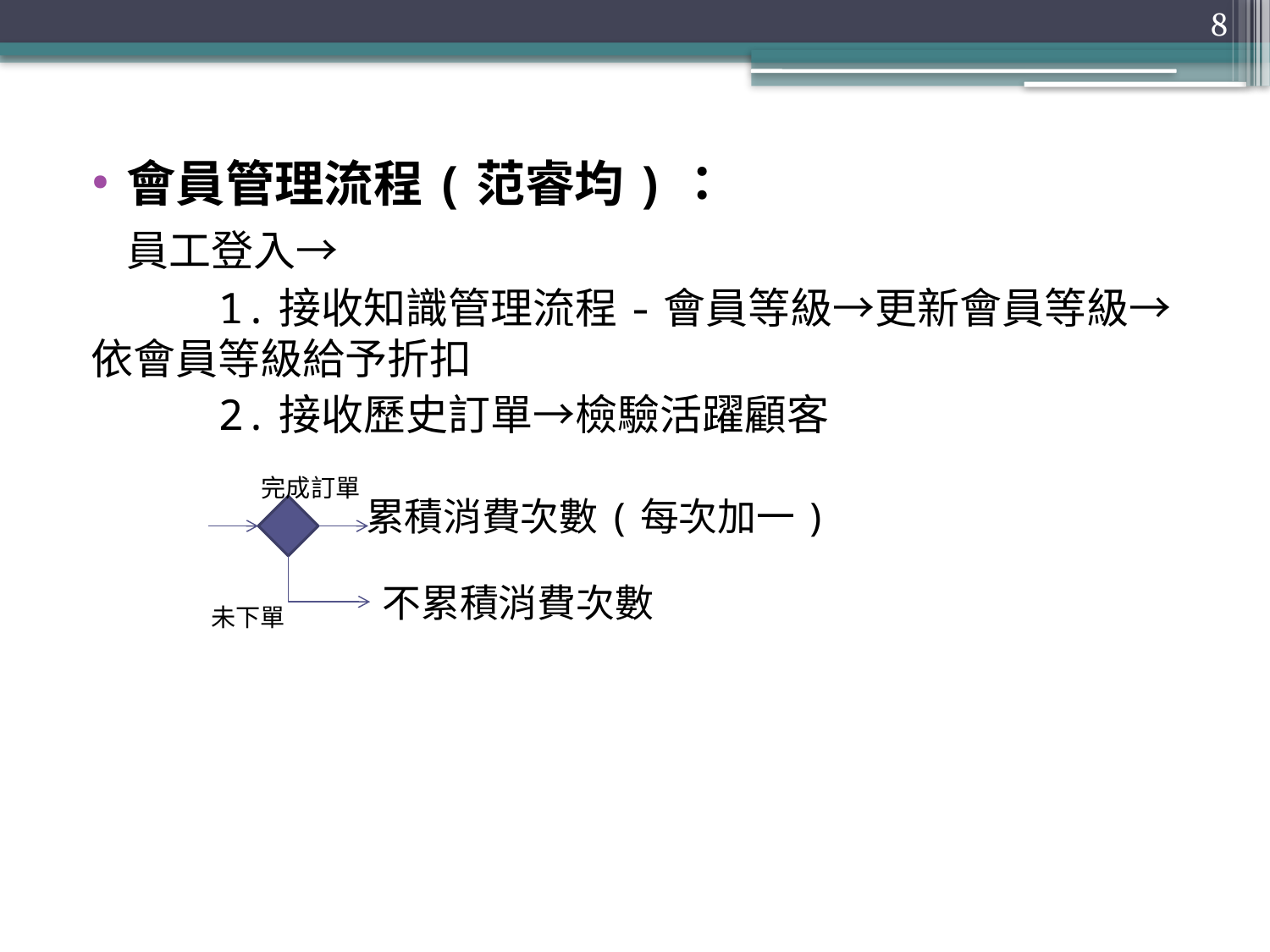

8
會員管理流程(范睿均)：
	員工登入→
	1.接收知識管理流程-會員等級→更新會員等級→依會員等級給予折扣
	2.接收歷史訂單→檢驗活躍顧客

完成訂單
累積消費次數(每次加一)

不累積消費次數
未下單